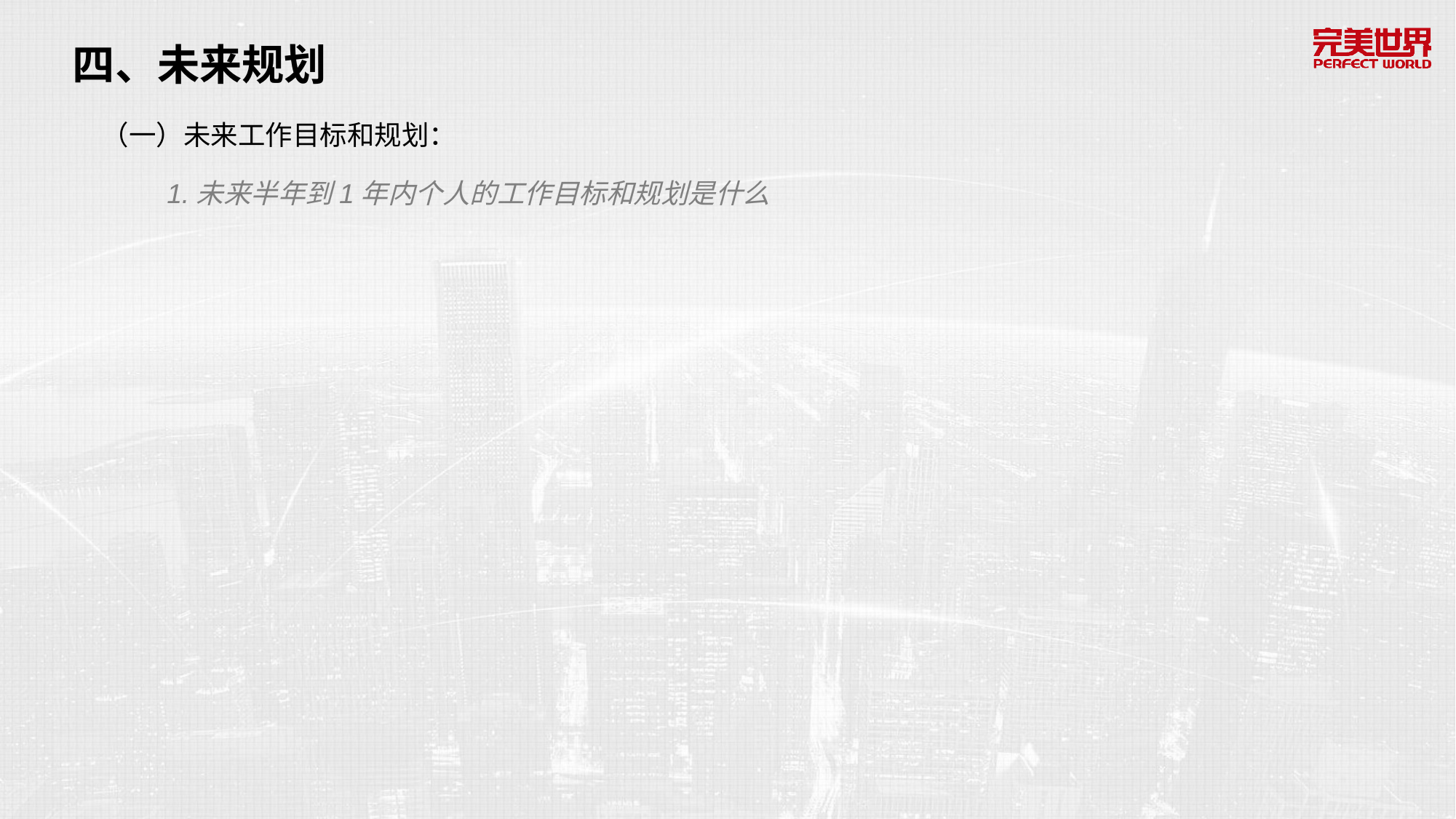

# 四、未来规划
（一）未来工作目标和规划：
1.未来半年到1年内个人的工作目标和规划是什么